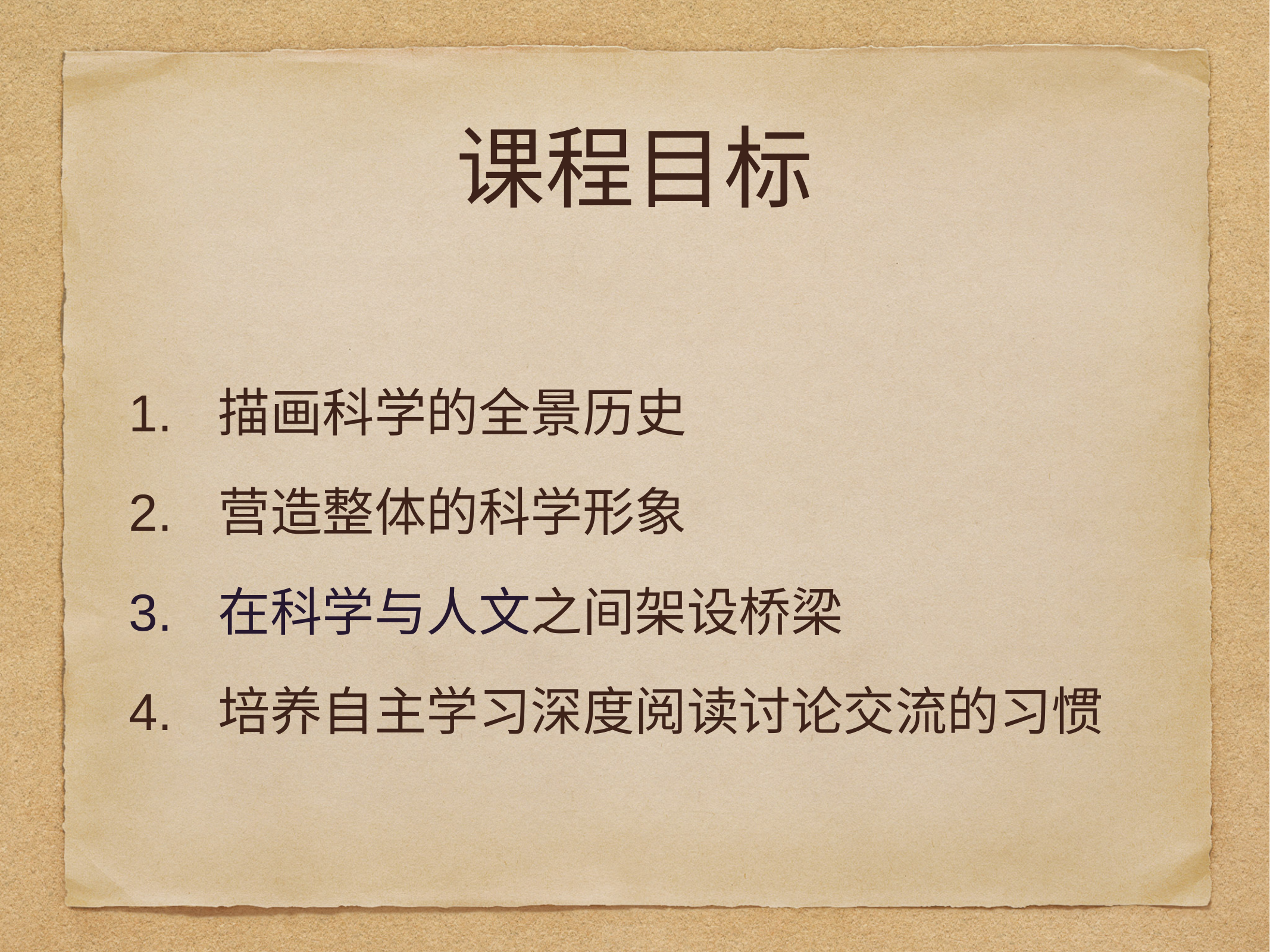

# 课程目标
描画科学的全景历史
营造整体的科学形象
在科学与人文之间架设桥梁
培养自主学习深度阅读讨论交流的习惯